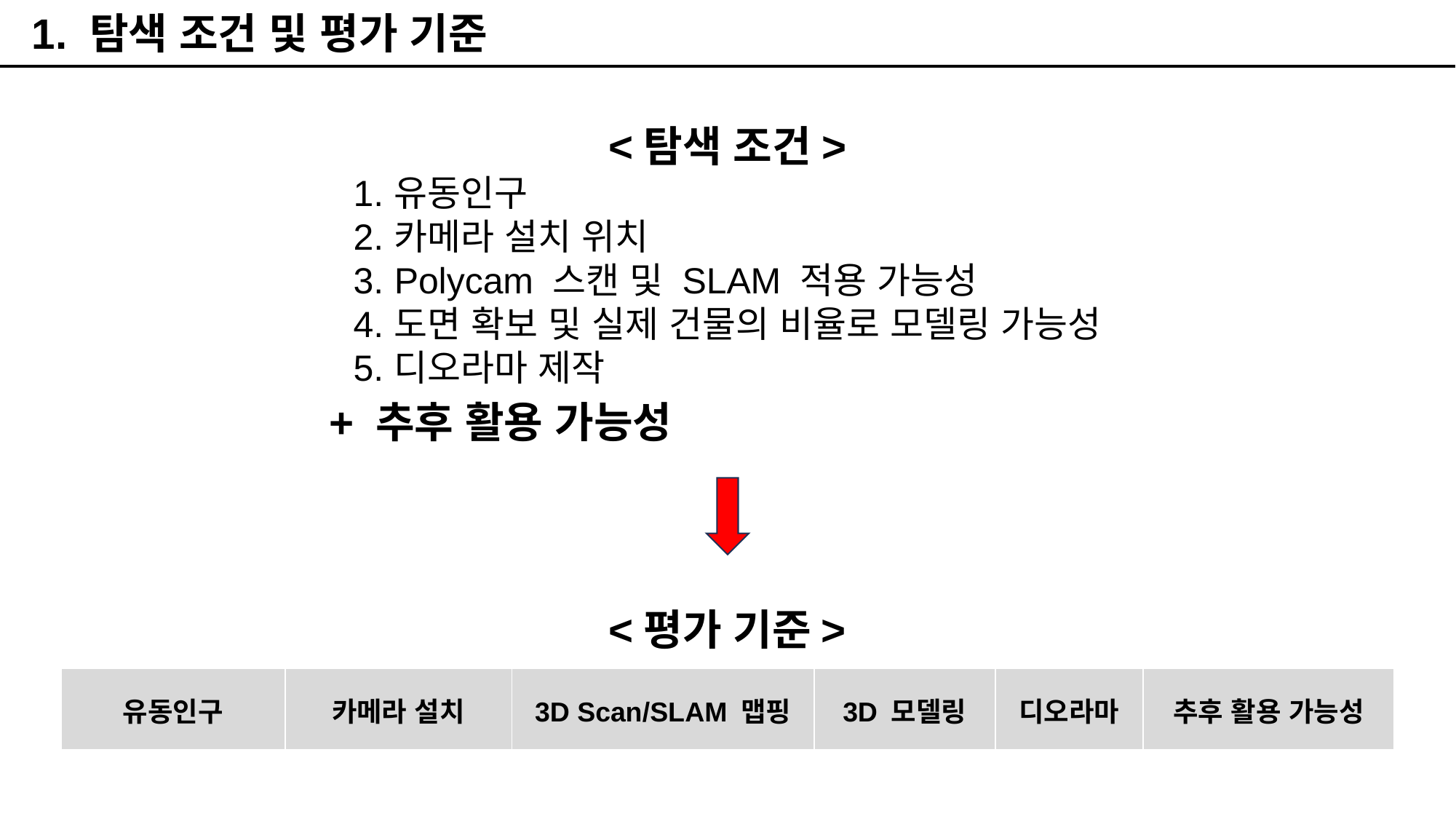

1. 탐색 조건 및 평가 기준
<탐색 조건>
유동인구
카메라 설치 위치
Polycam 스캔 및 SLAM 적용 가능성
도면 확보 및 실제 건물의 비율로 모델링 가능성
디오라마 제작
+ 추후 활용 가능성

<평가 기준>
| 유동인구 | 카메라 설치 | 3D Scan/SLAM 맵핑 | 3D 모델링 | 디오라마 | 추후 활용 가능성 |
| --- | --- | --- | --- | --- | --- |